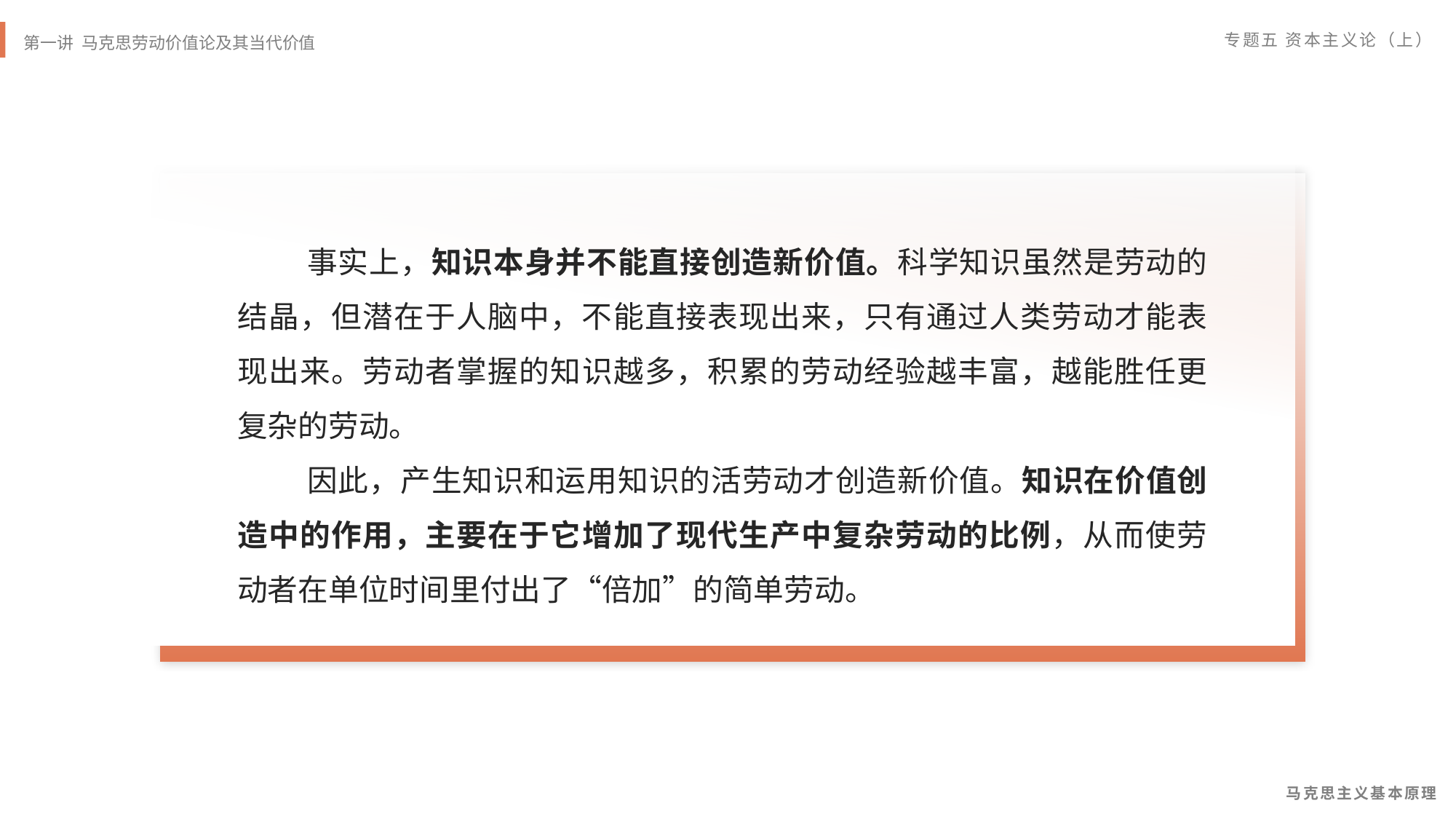

事实上，知识本身并不能直接创造新价值。科学知识虽然是劳动的结晶，但潜在于人脑中，不能直接表现出来，只有通过人类劳动才能表现出来。劳动者掌握的知识越多，积累的劳动经验越丰富，越能胜任更复杂的劳动。
 因此，产生知识和运用知识的活劳动才创造新价值。知识在价值创造中的作用，主要在于它增加了现代生产中复杂劳动的比例，从而使劳动者在单位时间里付出了“倍加”的简单劳动。